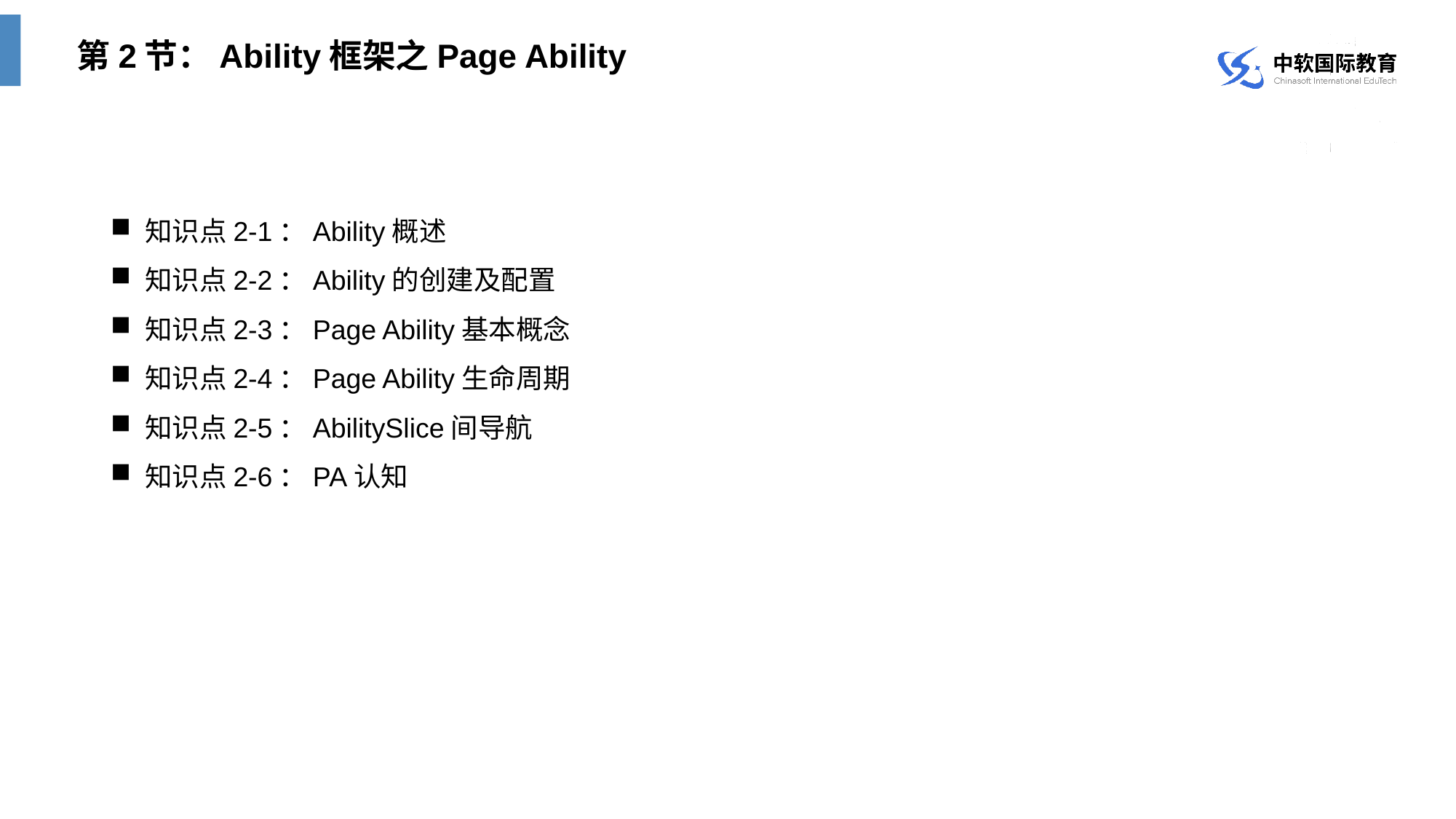

第2节：Ability框架之Page Ability
知识点2-1：Ability概述
知识点2-2：Ability的创建及配置
知识点2-3：Page Ability基本概念
知识点2-4：Page Ability生命周期
知识点2-5：AbilitySlice间导航
知识点2-6：PA认知